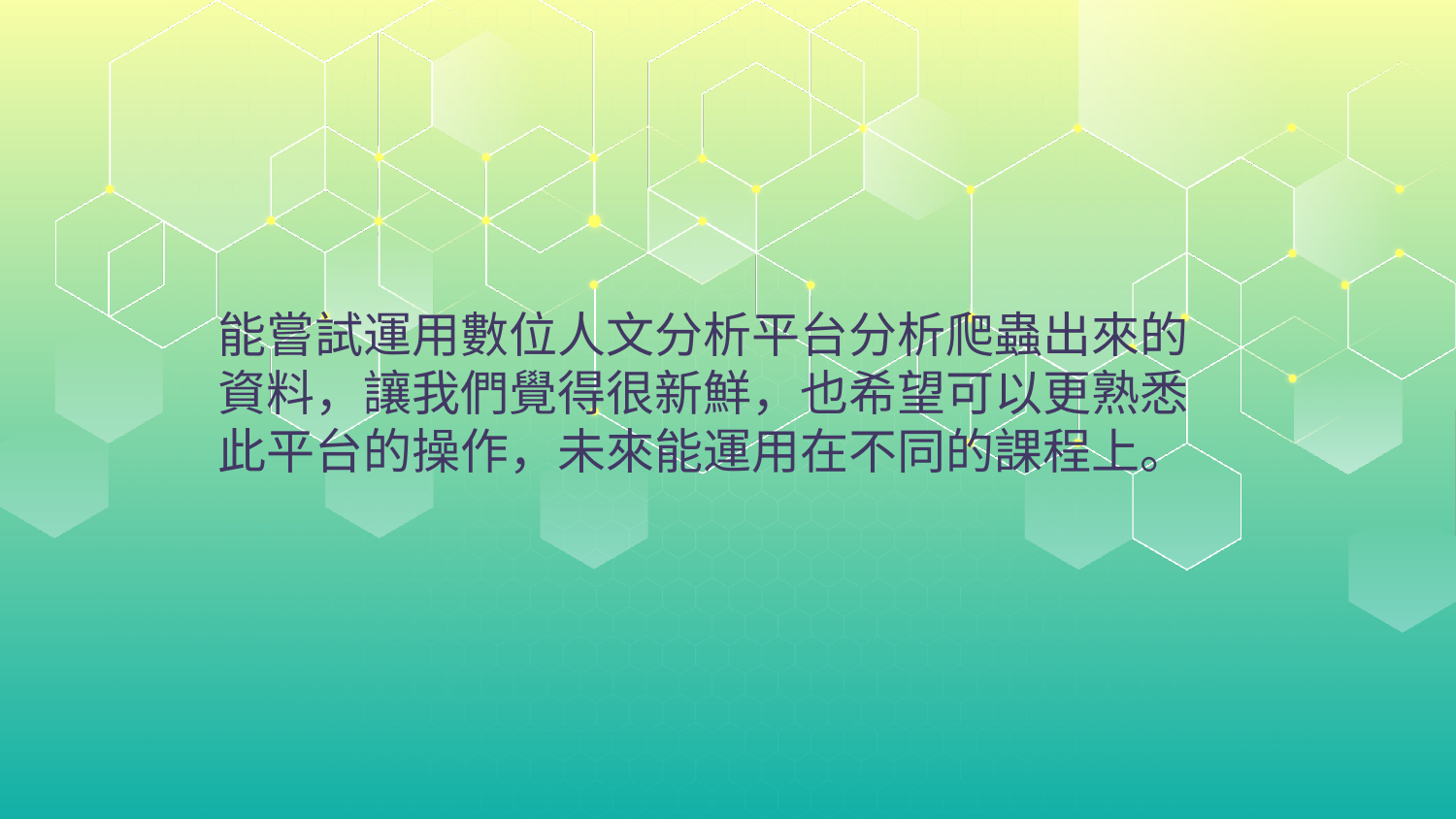

能嘗試運用數位人文分析平台分析爬蟲出來的資料，讓我們覺得很新鮮，也希望可以更熟悉此平台的操作，未來能運用在不同的課程上。